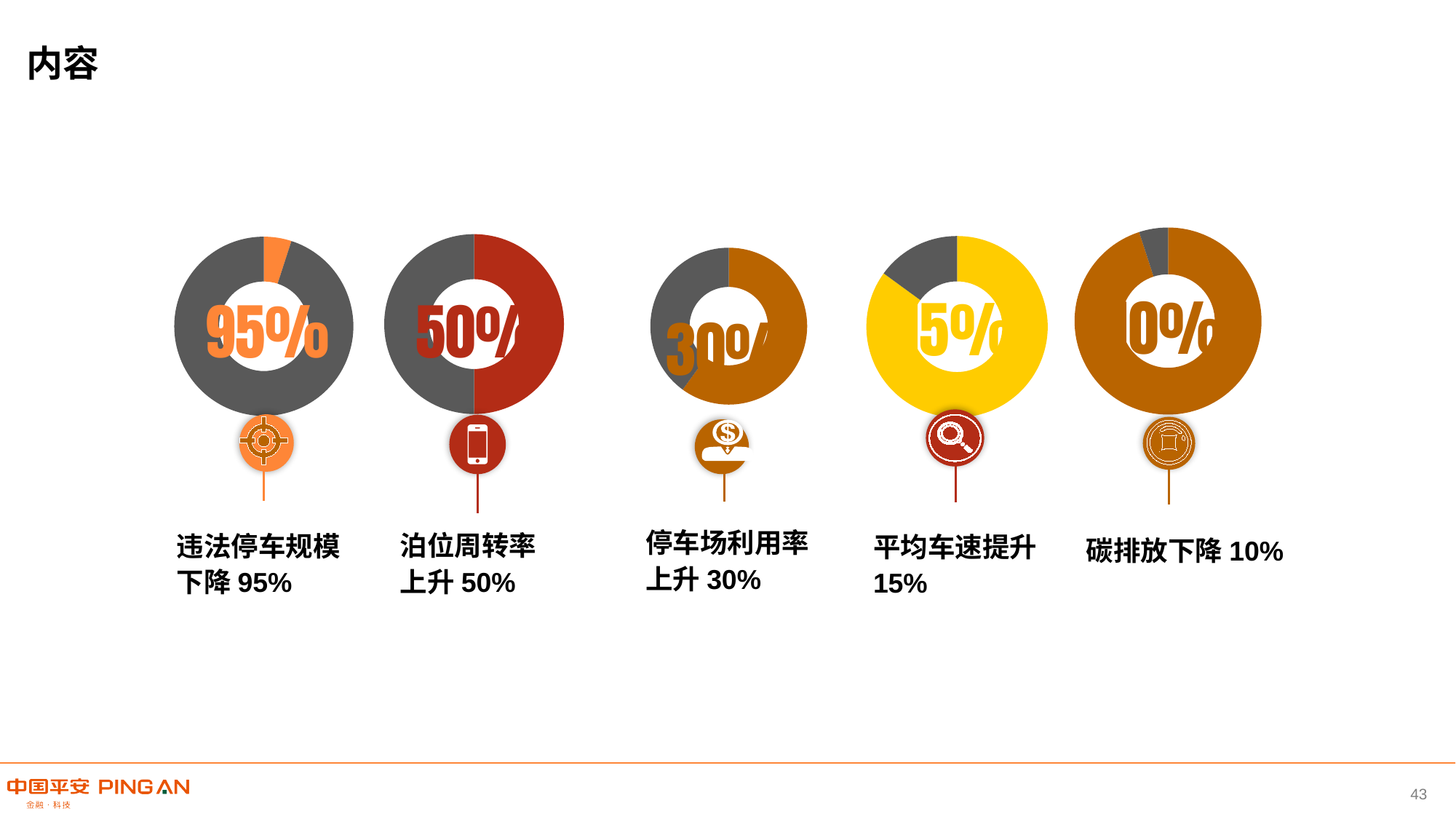

内容

### Chart

| Category | 销售额 |
|---|---|
| 第一季度 | 0.95 |
| 第二季度 | 0.05 |
10%

### Chart

| Category | 销售额 |
|---|---|
| 第一季度 | 0.5 |
| 第二季度 | 0.5 |
50%

### Chart

| Category | 销售额 |
|---|---|
| 第一季度 | 0.05 |
| 第二季度 | 0.95 |
95%

### Chart

| Category | 销售额 |
|---|---|
| 第一季度 | 0.85 |
| 第二季度 | 0.15 |
15%

### Chart

| Category | 销售额 |
|---|---|
| 第一季度 | 0.6 |
| 第二季度 | 0.4 |
平均车速提升15%

违法停车规模
下降95%

泊位周转率
上升50%

碳排放下降10%

停车场利用率
上升30%